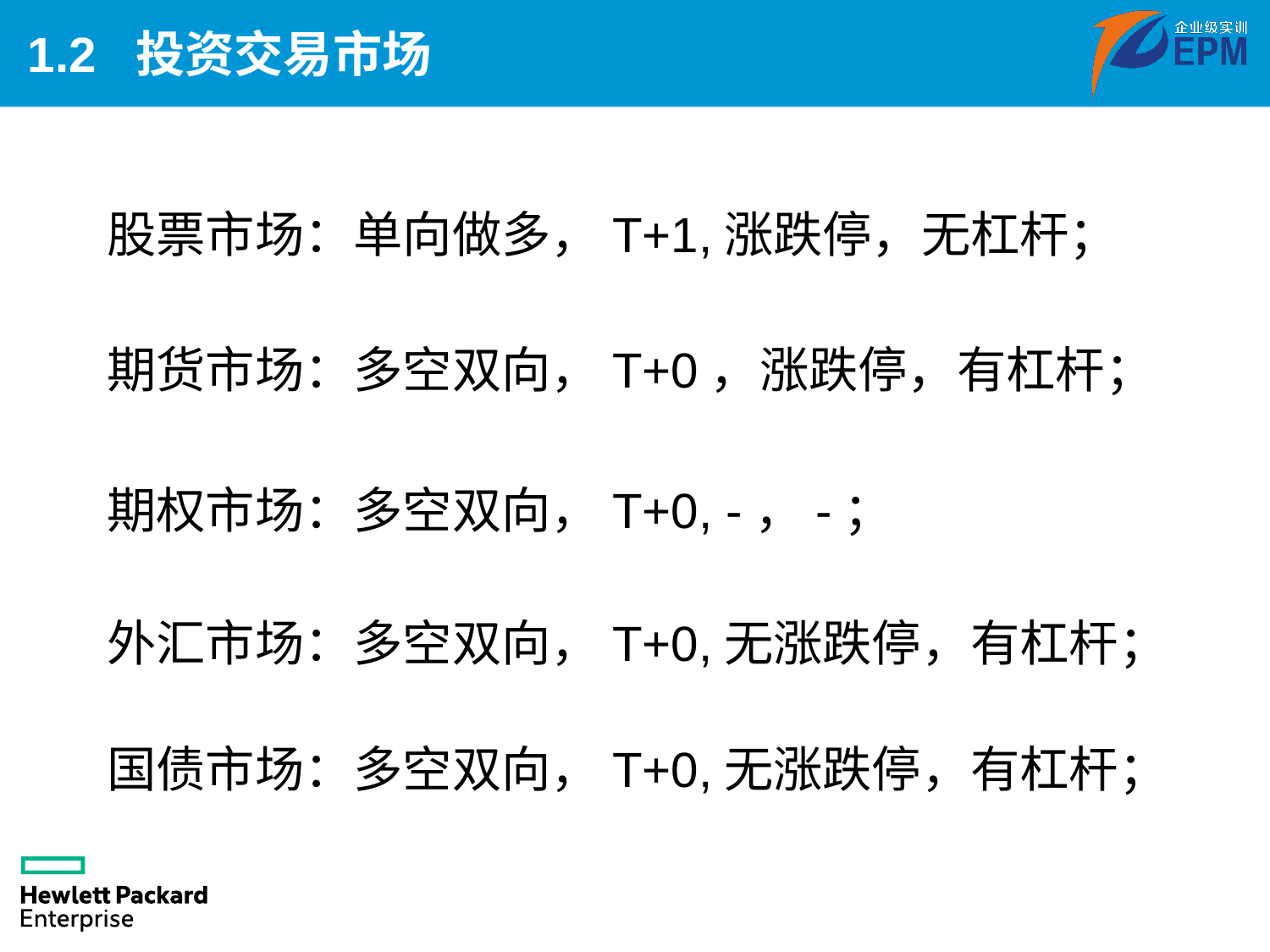

# 1.2  投资交易市场
股票市场：单向做多，T+1,涨跌停，无杠杆；
期货市场：多空双向，T+0，涨跌停，有杠杆；
期权市场：多空双向，T+0, -，-；
外汇市场：多空双向，T+0,无涨跌停，有杠杆；
国债市场：多空双向，T+0,无涨跌停，有杠杆；